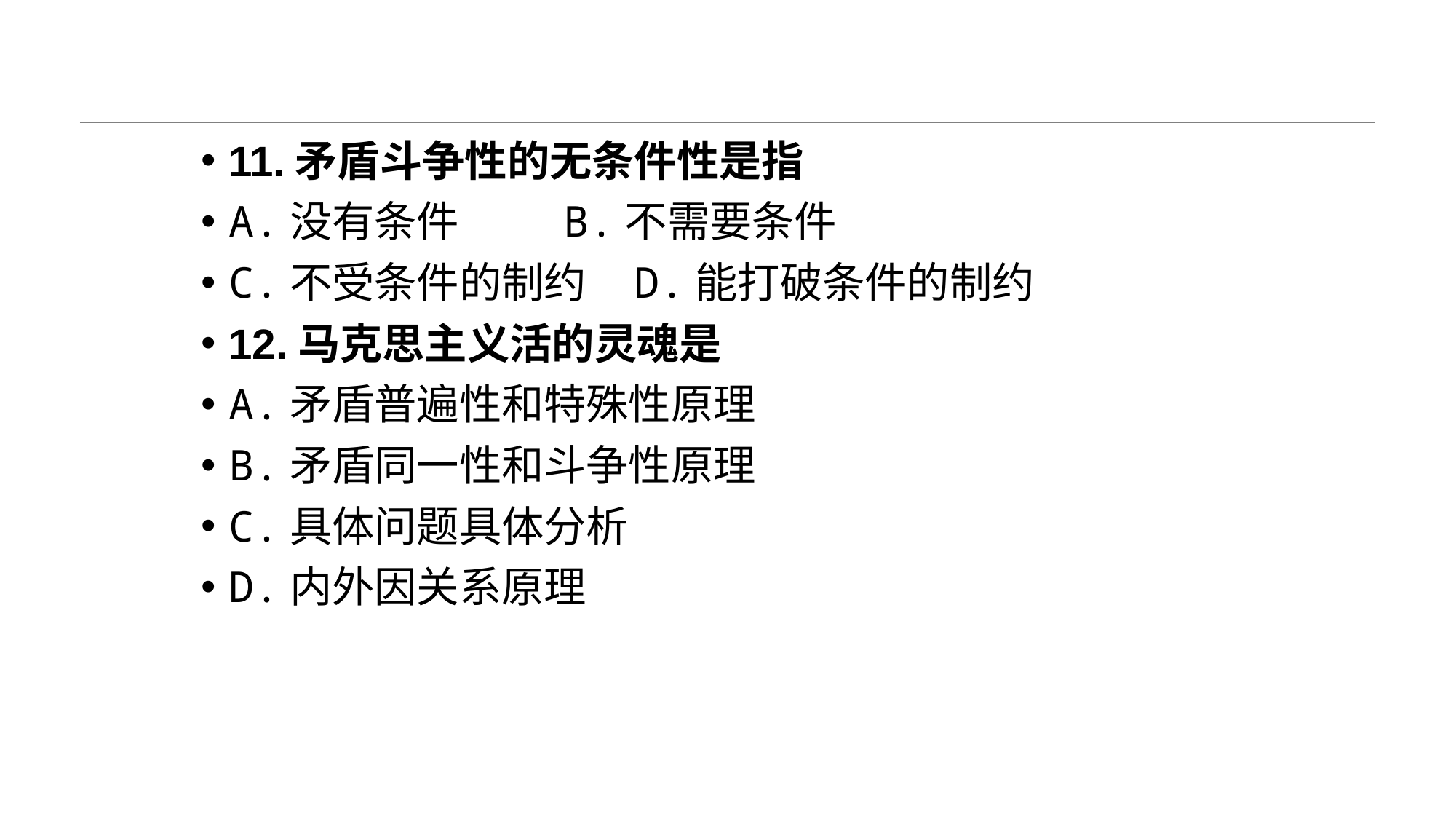

#
11.矛盾斗争性的无条件性是指
A.没有条件          B.不需要条件
C.不受条件的制约    D.能打破条件的制约
12.马克思主义活的灵魂是
A.矛盾普遍性和特殊性原理
B.矛盾同一性和斗争性原理
C.具体问题具体分析
D.内外因关系原理